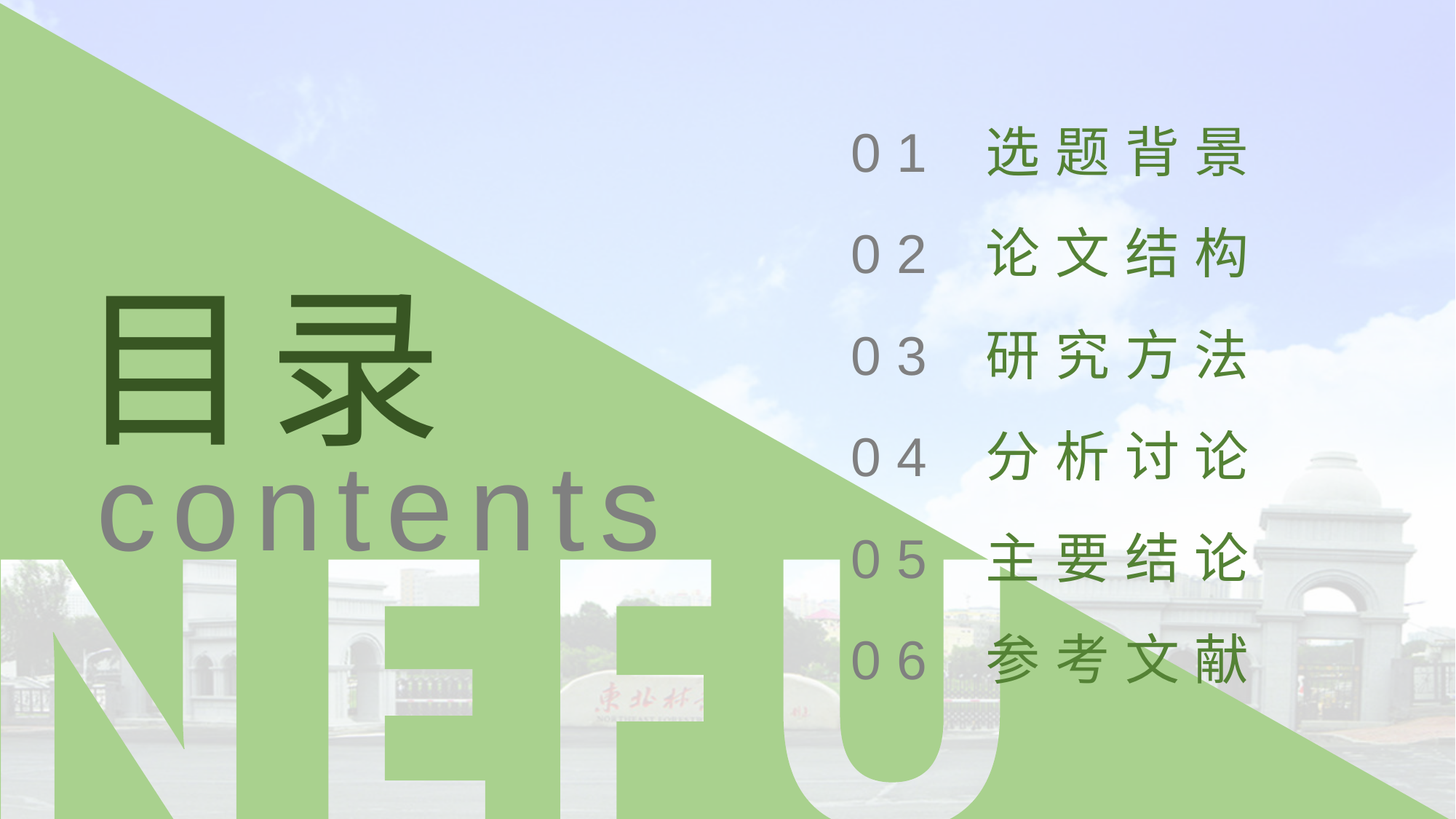

01 选题背景
02 论文结构
目录
03 研究方法
04 分析讨论
contents
05 主要结论
06 参考文献